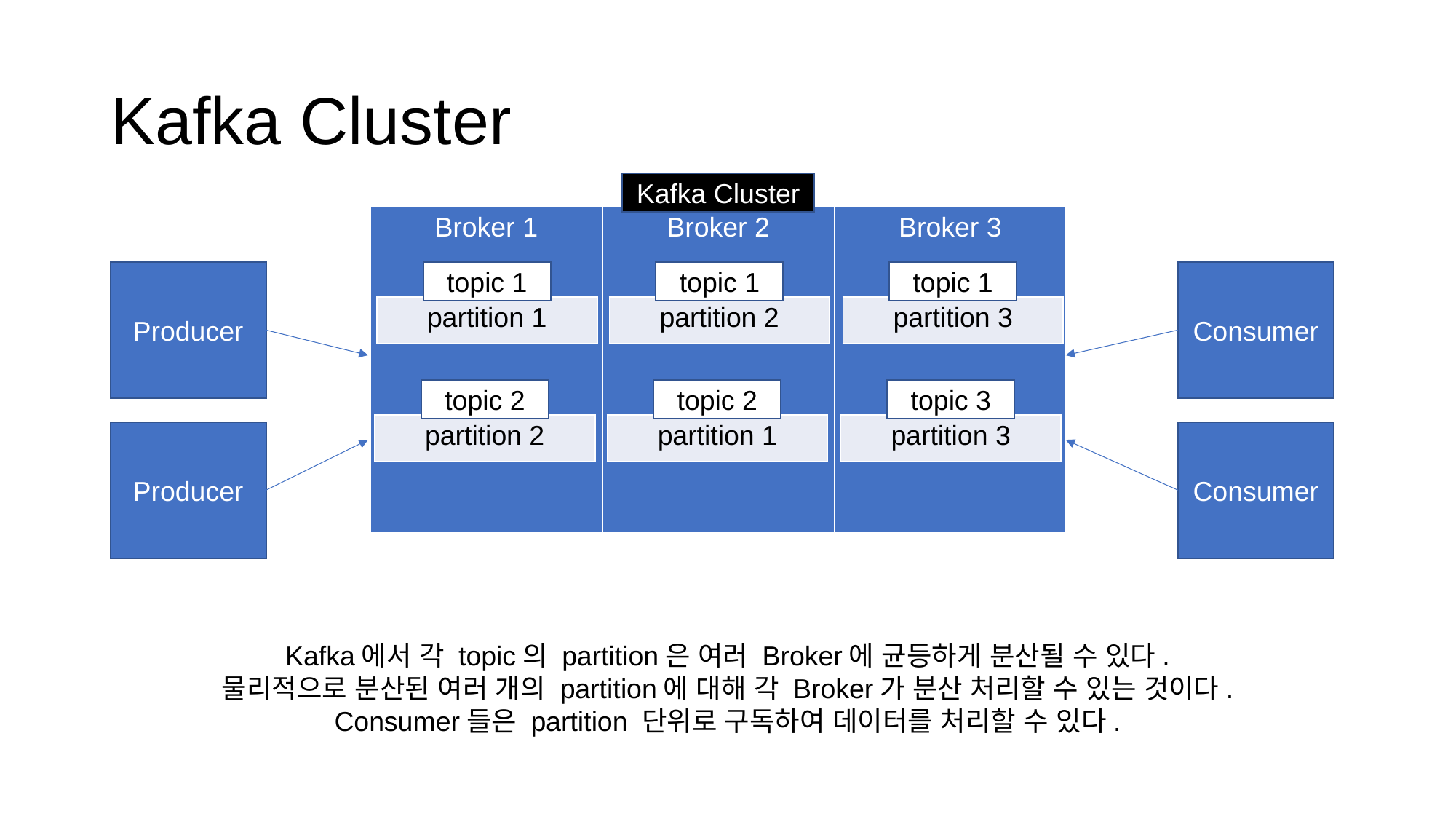

# Kafka Cluster
Kafka Cluster
| Broker 1 | Broker 2 | Broker 3 |
| --- | --- | --- |
Producer
Consumer
topic 1
topic 1
topic 1
| partition 1 |
| --- |
| partition 2 |
| --- |
| partition 3 |
| --- |
topic 2
topic 2
topic 3
| partition 2 |
| --- |
| partition 1 |
| --- |
| partition 3 |
| --- |
Producer
Consumer
Kafka에서 각 topic의 partition은 여러 Broker에 균등하게 분산될 수 있다.
물리적으로 분산된 여러 개의 partition에 대해 각 Broker가 분산 처리할 수 있는 것이다.
Consumer들은 partition 단위로 구독하여 데이터를 처리할 수 있다.